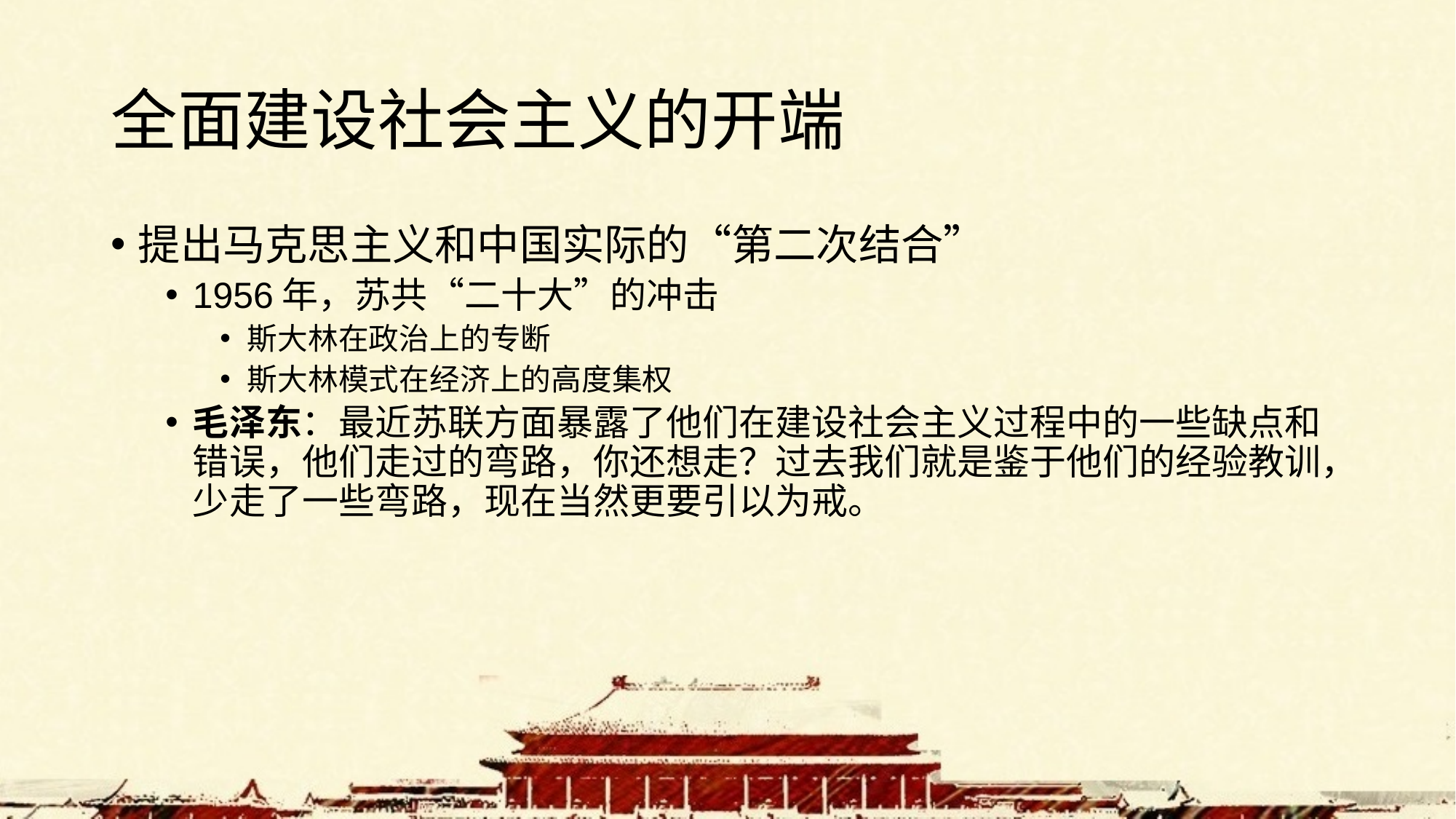

# 全面建设社会主义的开端
提出马克思主义和中国实际的“第二次结合”
1956年，苏共“二十大”的冲击
斯大林在政治上的专断
斯大林模式在经济上的高度集权
毛泽东：最近苏联方面暴露了他们在建设社会主义过程中的一些缺点和错误，他们走过的弯路，你还想走？过去我们就是鉴于他们的经验教训，少走了一些弯路，现在当然更要引以为戒。